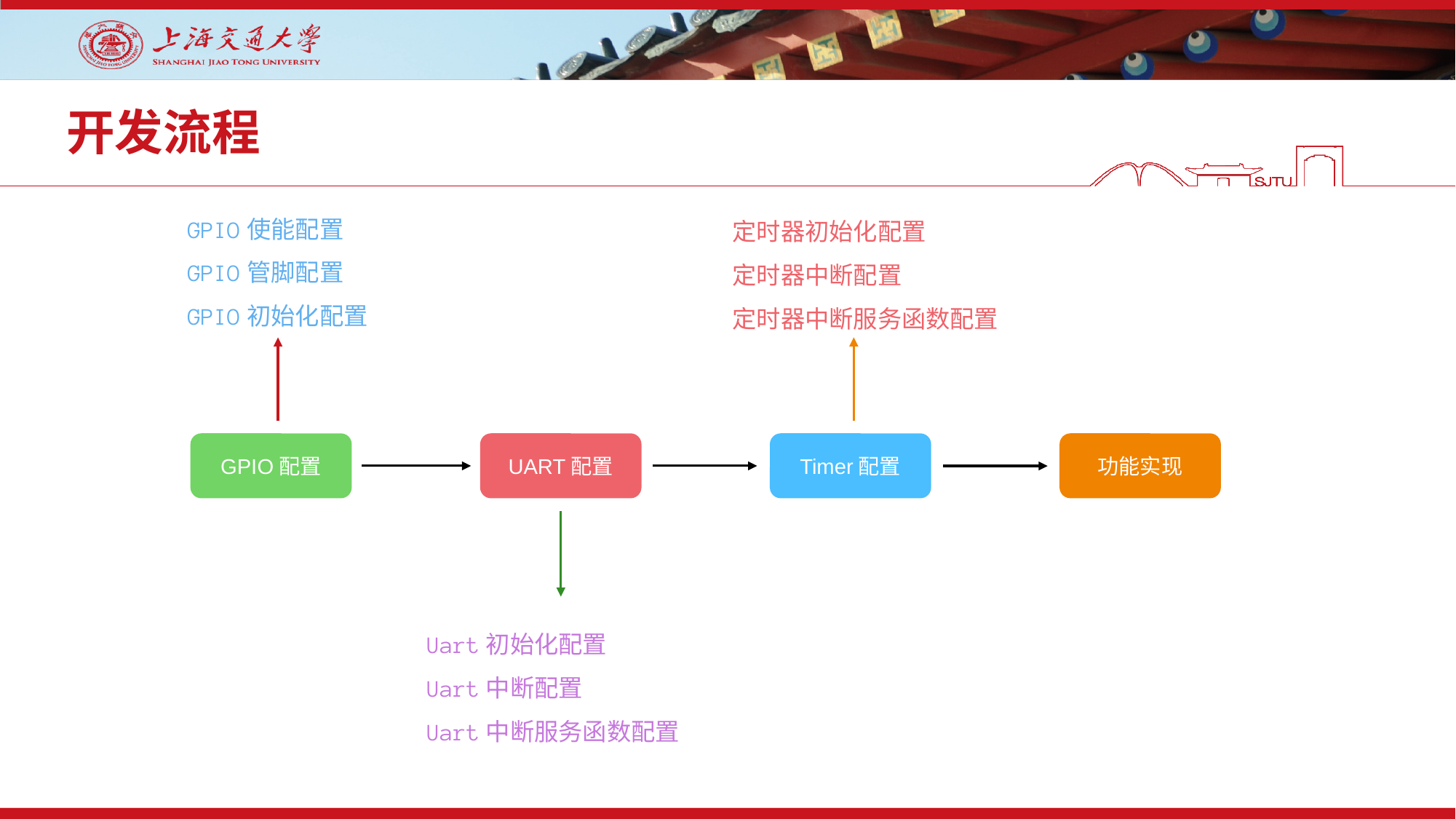

# 开发流程
GPIO使能配置
GPIO管脚配置
GPIO初始化配置
定时器初始化配置
定时器中断配置
定时器中断服务函数配置
GPIO配置
UART配置
Timer配置
功能实现
Uart初始化配置
Uart中断配置
Uart中断服务函数配置